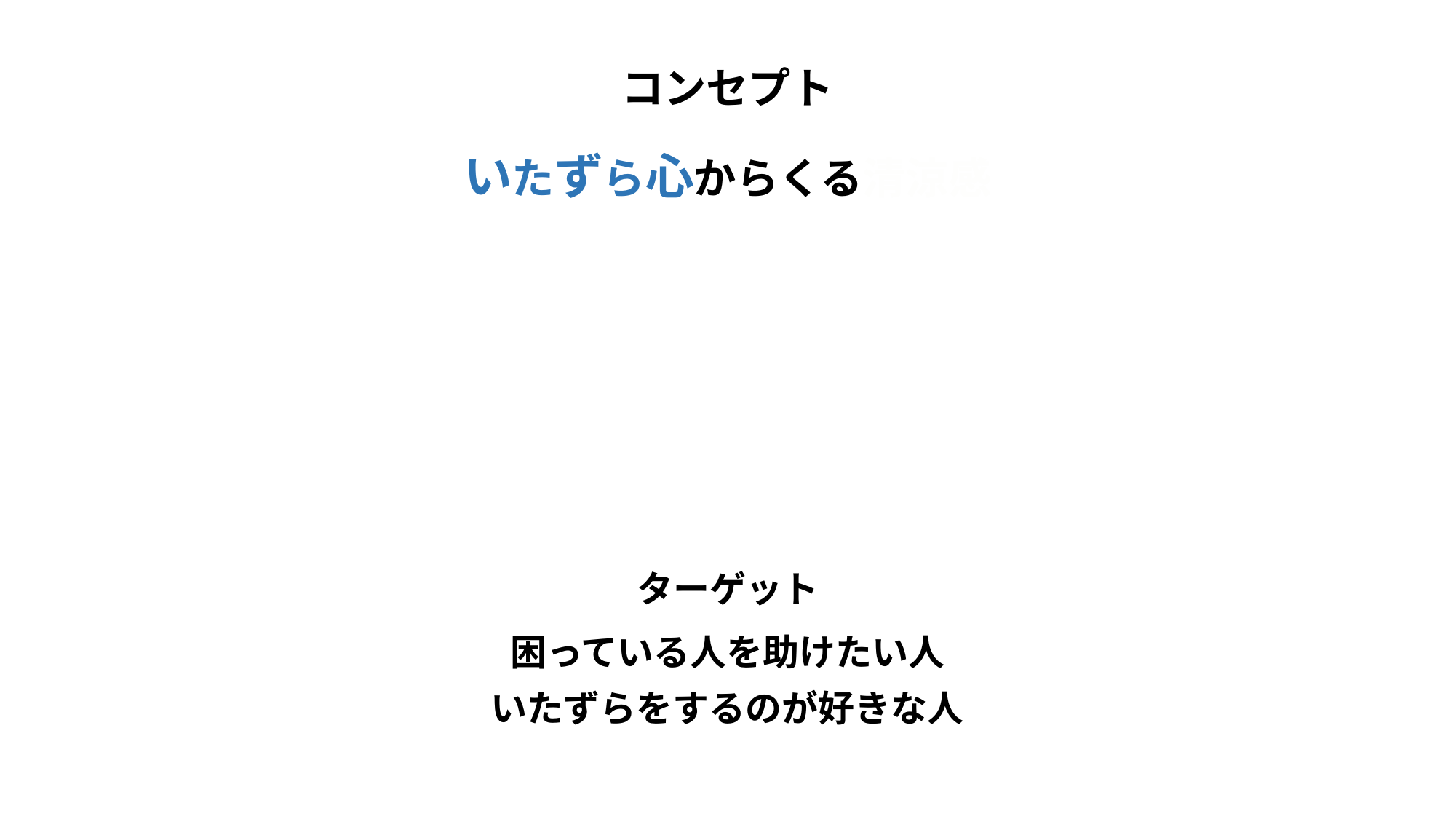

コンセプト
いたずら心からくる清涼感
ターゲット
困っている人を助けたい人
いたずらをするのが好きな人